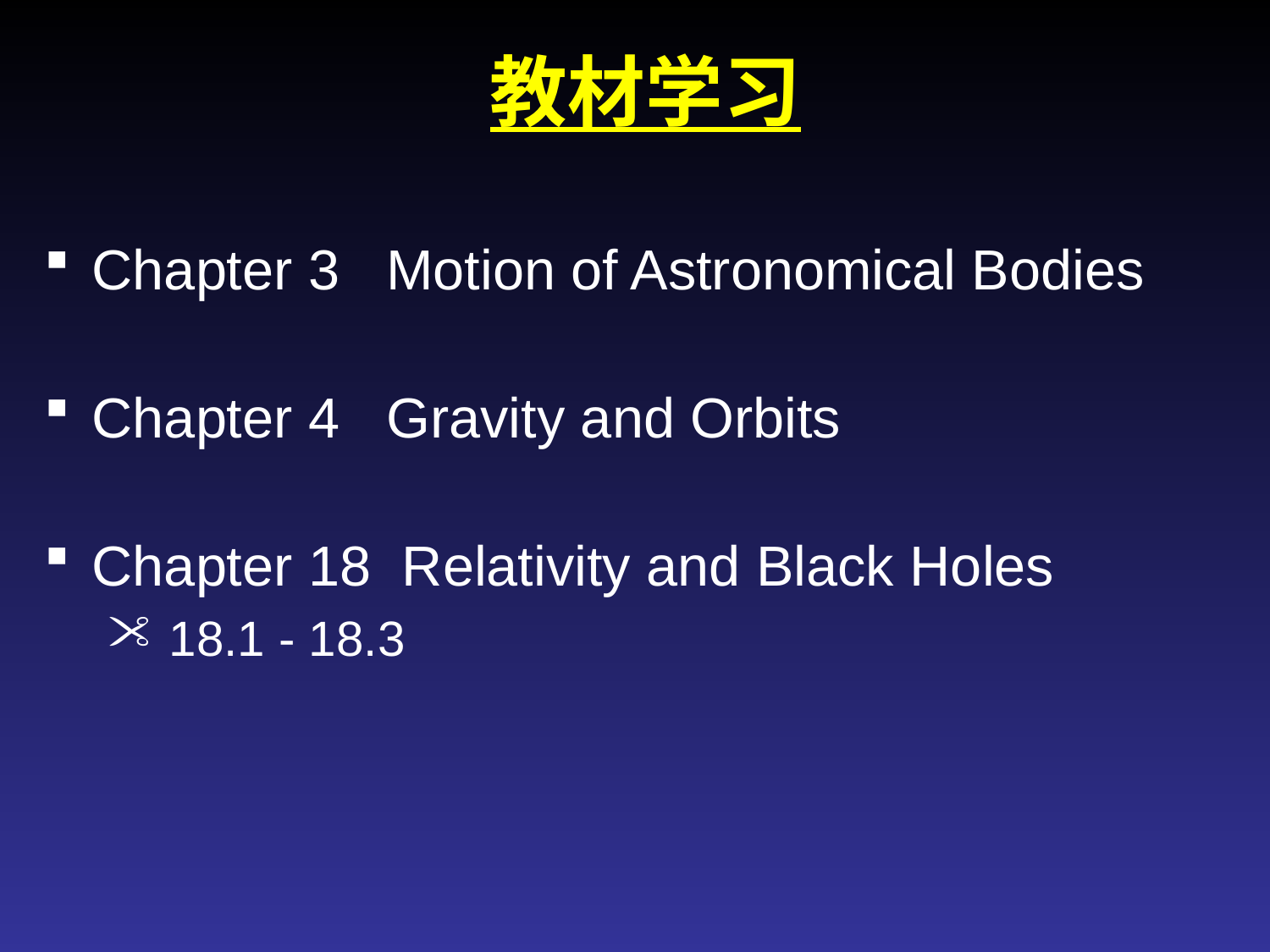

# 教材学习

Chapter 3   Motion of Astronomical Bodies

Chapter 4   Gravity and Orbits

Chapter 18  Relativity and Black Holes
 18.1 - 18.3